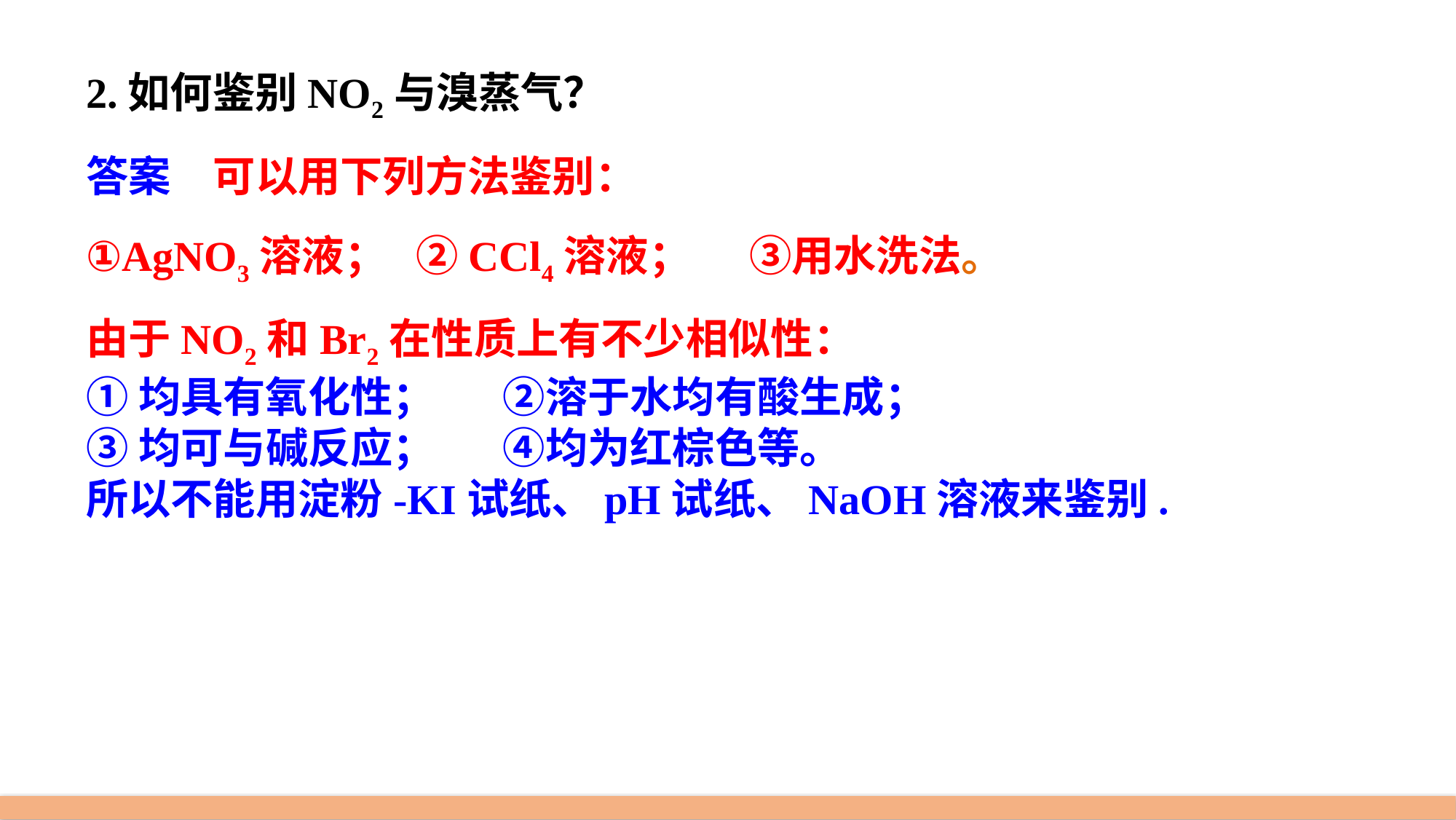

2.如何鉴别NO2与溴蒸气？
答案　可以用下列方法鉴别：
①AgNO3溶液；   ②CCl4溶液；      ③用水洗法。
由于NO2和Br2在性质上有不少相似性：
①均具有氧化性；       ②溶于水均有酸生成；
③均可与碱反应；       ④均为红棕色等。
所以不能用淀粉­-KI试纸、pH试纸、NaOH溶液来鉴别.